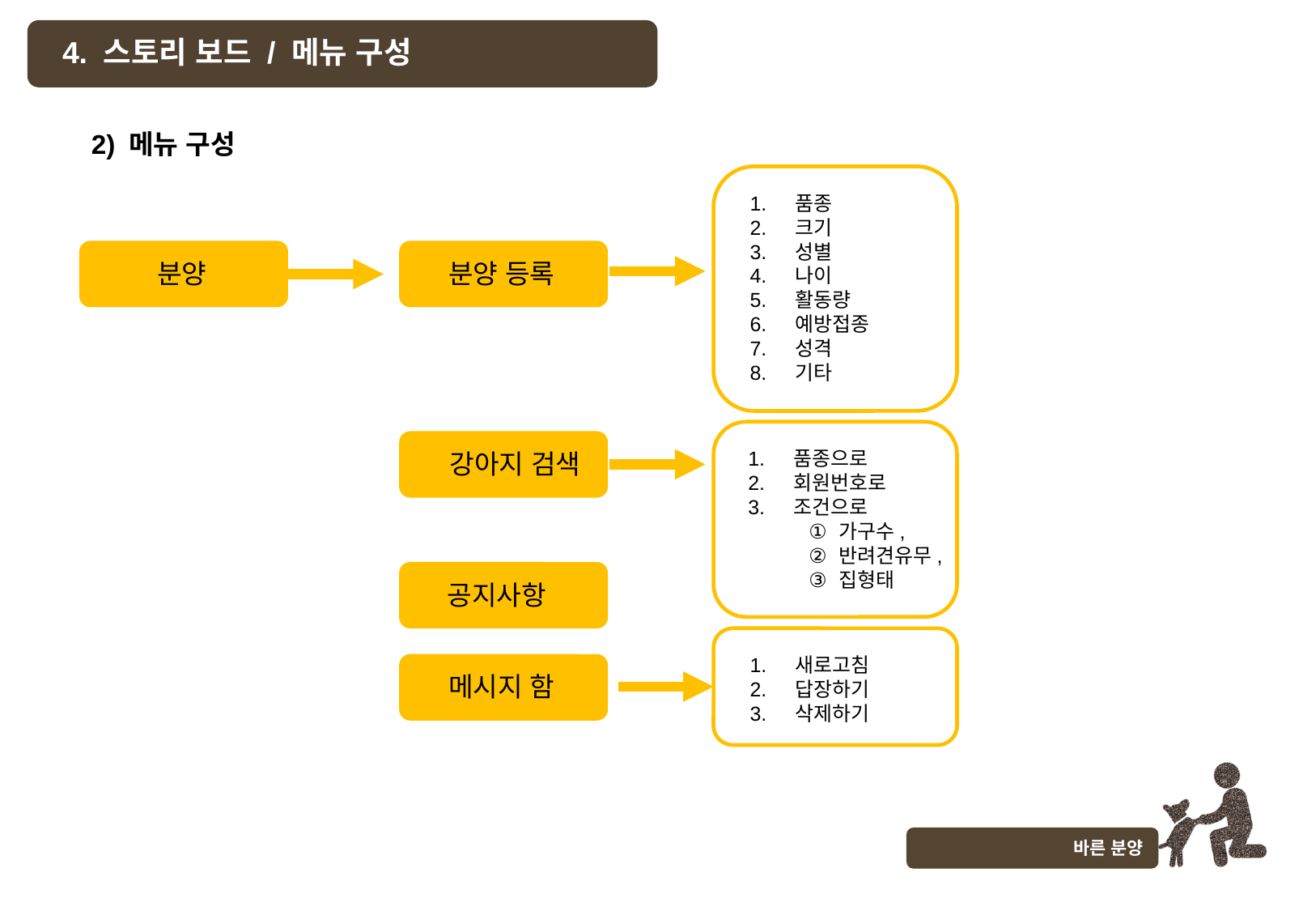

4. 스토리 보드 / 메뉴 구성
2) 메뉴 구성

품종
크기
성별
나이
활동량
예방접종
성격
기타

분양
분양 등록

품종으로
회원번호로
조건으로
가구수,
반려견유무,
집형태
강아지 검색

공지사항

새로고침
답장하기
삭제하기

메시지 함